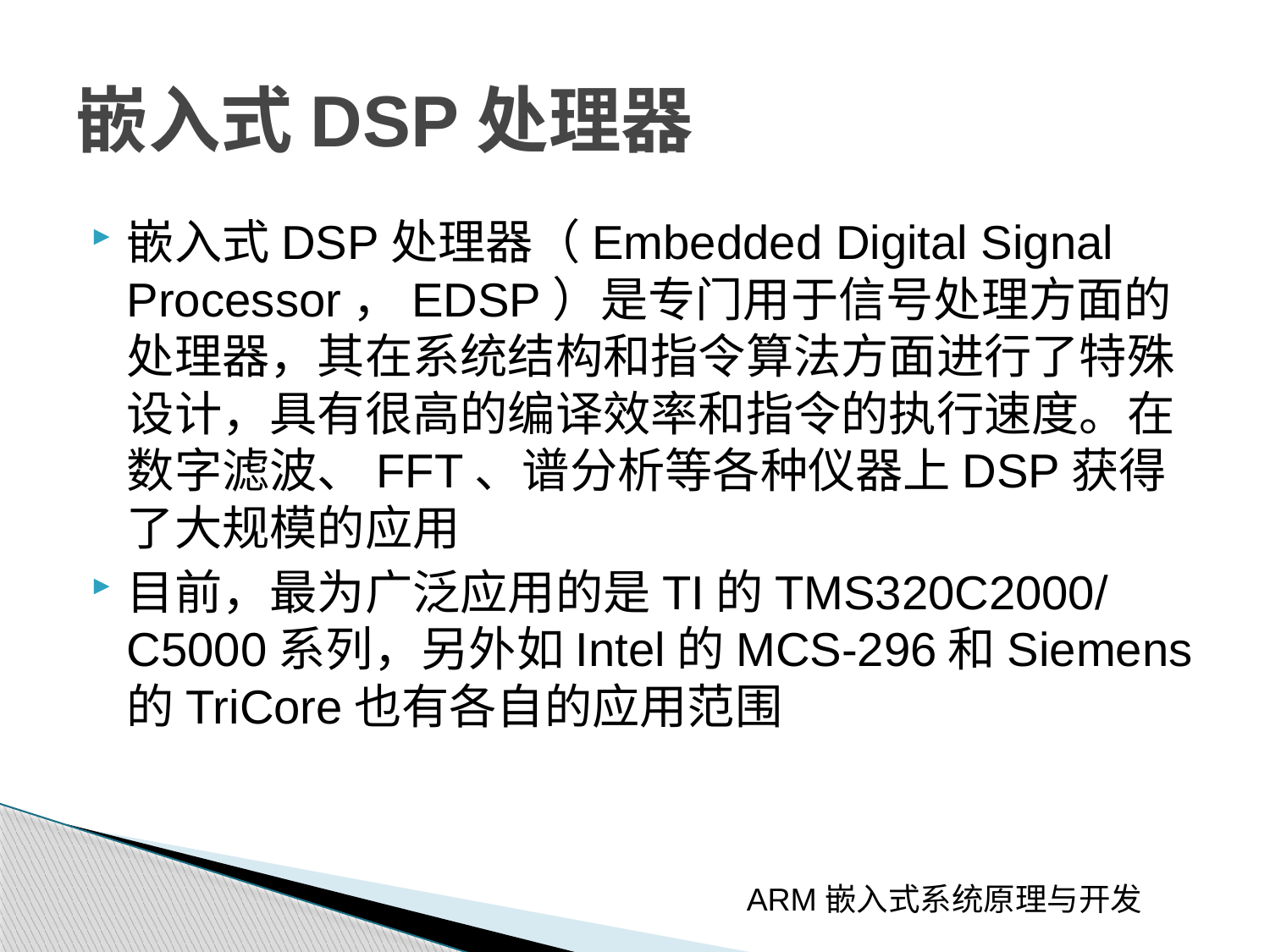

# 嵌入式DSP处理器
嵌入式DSP处理器（Embedded Digital Signal Processor，EDSP）是专门用于信号处理方面的处理器，其在系统结构和指令算法方面进行了特殊设计，具有很高的编译效率和指令的执行速度。在数字滤波、FFT、谱分析等各种仪器上DSP获得了大规模的应用
目前，最为广泛应用的是TI的TMS320C2000/C5000系列，另外如Intel的MCS-296和Siemens的TriCore也有各自的应用范围
ARM嵌入式系统原理与开发